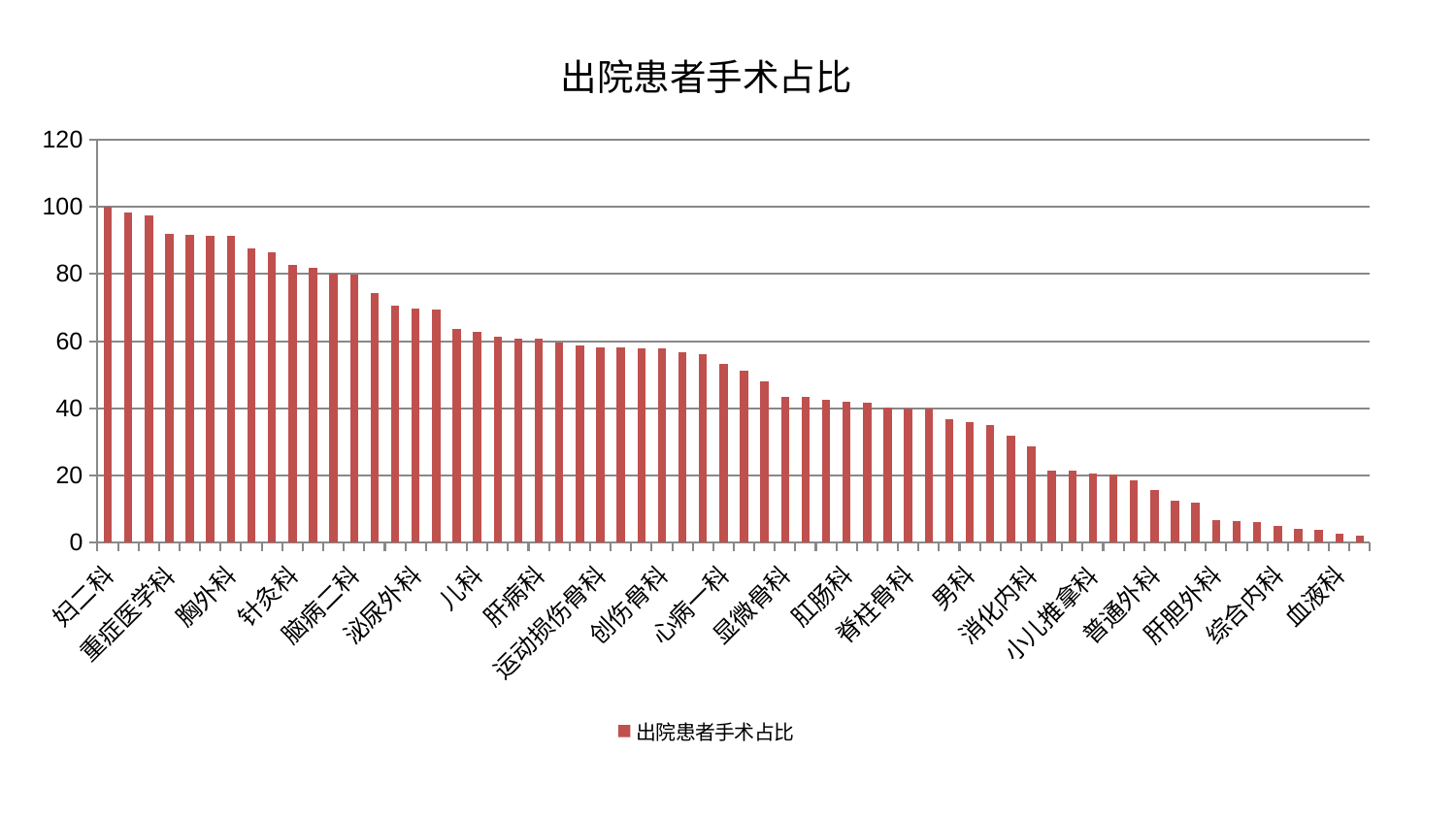

### Chart: 出院患者手术占比

| Category | 出院患者手术占比 |
|---|---|
| 妇二科 | 100.0 |
| 骨科 | 98.2877069938702 |
| 内分泌科 | 97.33505103456326 |
| 重症医学科 | 91.93340665514081 |
| 微创骨科 | 91.63302134370082 |
| 肾脏内科 | 91.35820438009644 |
| 胸外科 | 91.32016565610944 |
| 身心医学科 | 87.59589653535633 |
| 呼吸内科 | 86.54132448613768 |
| 针灸科 | 82.72974836415526 |
| 脑病一科 | 81.85235263956721 |
| 康复科 | 80.21129267576457 |
| 脑病二科 | 79.77325410254821 |
| 风湿病科 | 74.29692870384321 |
| 心病二科 | 70.65134485305893 |
| 泌尿外科 | 69.72578823457025 |
| 西区重症医学科 | 69.28867983552414 |
| 关节骨科 | 63.60369507483075 |
| 儿科 | 62.64224139068783 |
| 心病三科 | 61.39297744284517 |
| 周围血管科 | 60.681500876586746 |
| 肝病科 | 60.652248540759544 |
| 肾病科 | 59.60376454095272 |
| 东区肾病科 | 58.77776771293186 |
| 运动损伤骨科 | 58.26795796257039 |
| 医院 | 58.147163480694665 |
| 乳腺甲状腺外科 | 57.949396001513364 |
| 创伤骨科 | 57.8336983226327 |
| 妇科妇二科合并 | 56.785205308802766 |
| 耳鼻喉科 | 55.991364757789235 |
| 心病一科 | 53.120893993617045 |
| 美容皮肤科 | 51.22767261034874 |
| 心病四科 | 48.175701655672796 |
| 显微骨科 | 43.3144454205611 |
| 脾胃病科 | 43.272163193184554 |
| 皮肤科 | 42.449688924199485 |
| 肛肠科 | 42.005429024898845 |
| 神经内科 | 41.74855111061336 |
| 东区重症医学科 | 40.11494674991972 |
| 脊柱骨科 | 39.998985775660366 |
| 治未病中心 | 39.853175266316576 |
| 中医经典科 | 36.6296058724638 |
| 男科 | 35.84754431948716 |
| 中医外治中心 | 34.89080300100807 |
| 老年医学科 | 31.73374416293259 |
| 消化内科 | 28.687226478497813 |
| 妇科 | 21.309855513562677 |
| 脾胃科消化科合并 | 21.29094892624413 |
| 小儿推拿科 | 20.452629064624787 |
| 小儿骨科 | 20.395778116454853 |
| 推拿科 | 18.579211045830146 |
| 普通外科 | 15.729645552430277 |
| 产科 | 12.567167846011179 |
| 脑病三科 | 11.849664686377835 |
| 肝胆外科 | 6.852118808936987 |
| 神经外科 | 6.463186286674346 |
| 口腔科 | 6.2720177697020505 |
| 综合内科 | 4.871669845824195 |
| 眼科 | 4.105630059523725 |
| 心血管内科 | 3.885852567320045 |
| 血液科 | 2.79256767398362 |
| 肿瘤内科 | 2.1665377451031875 |
166